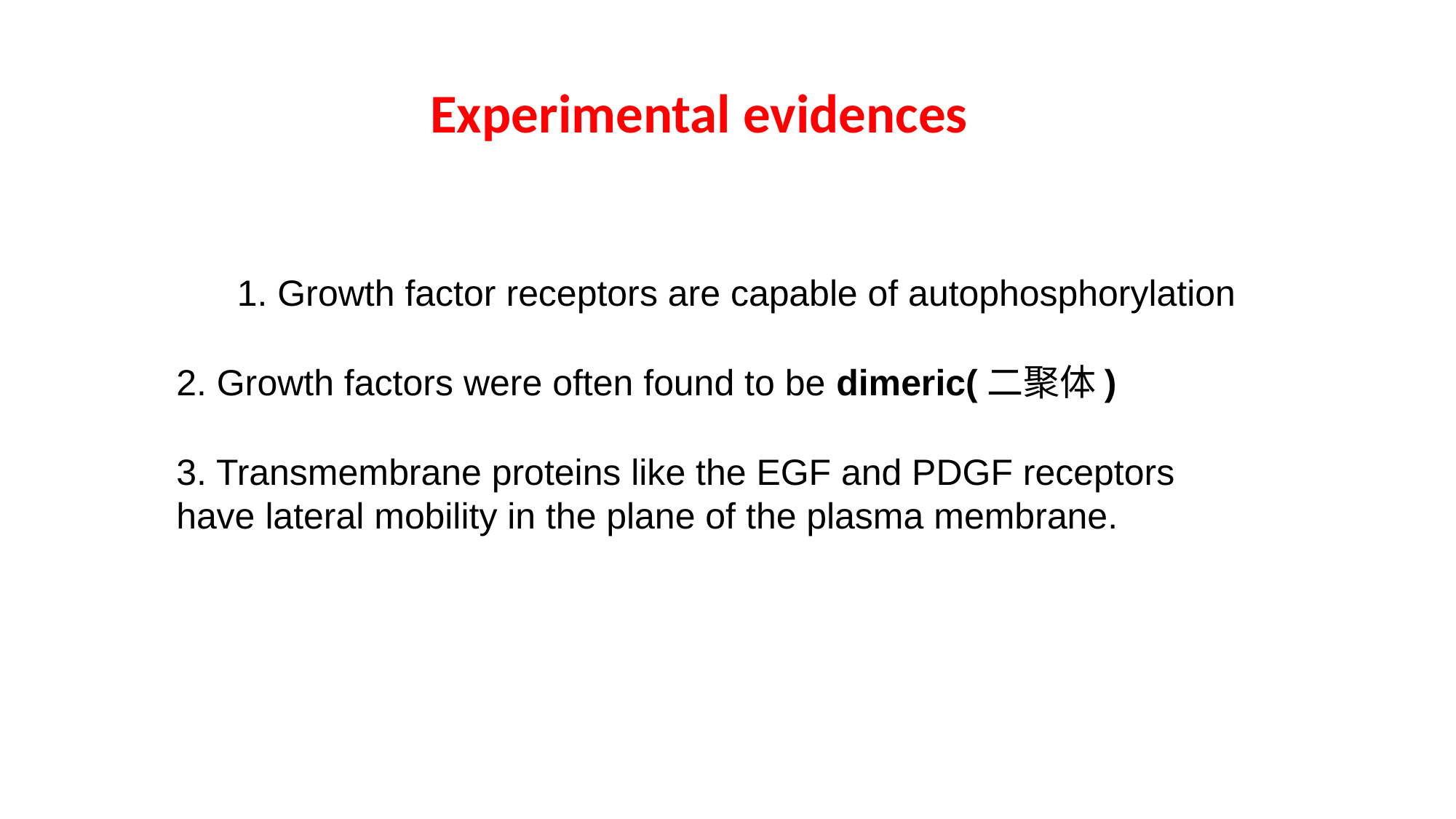

Experimental evidences
1. Growth factor receptors are capable of autophosphorylation
2. Growth factors were often found to be dimeric(二聚体)
3. Transmembrane proteins like the EGF and PDGF receptors have lateral mobility in the plane of the plasma membrane.